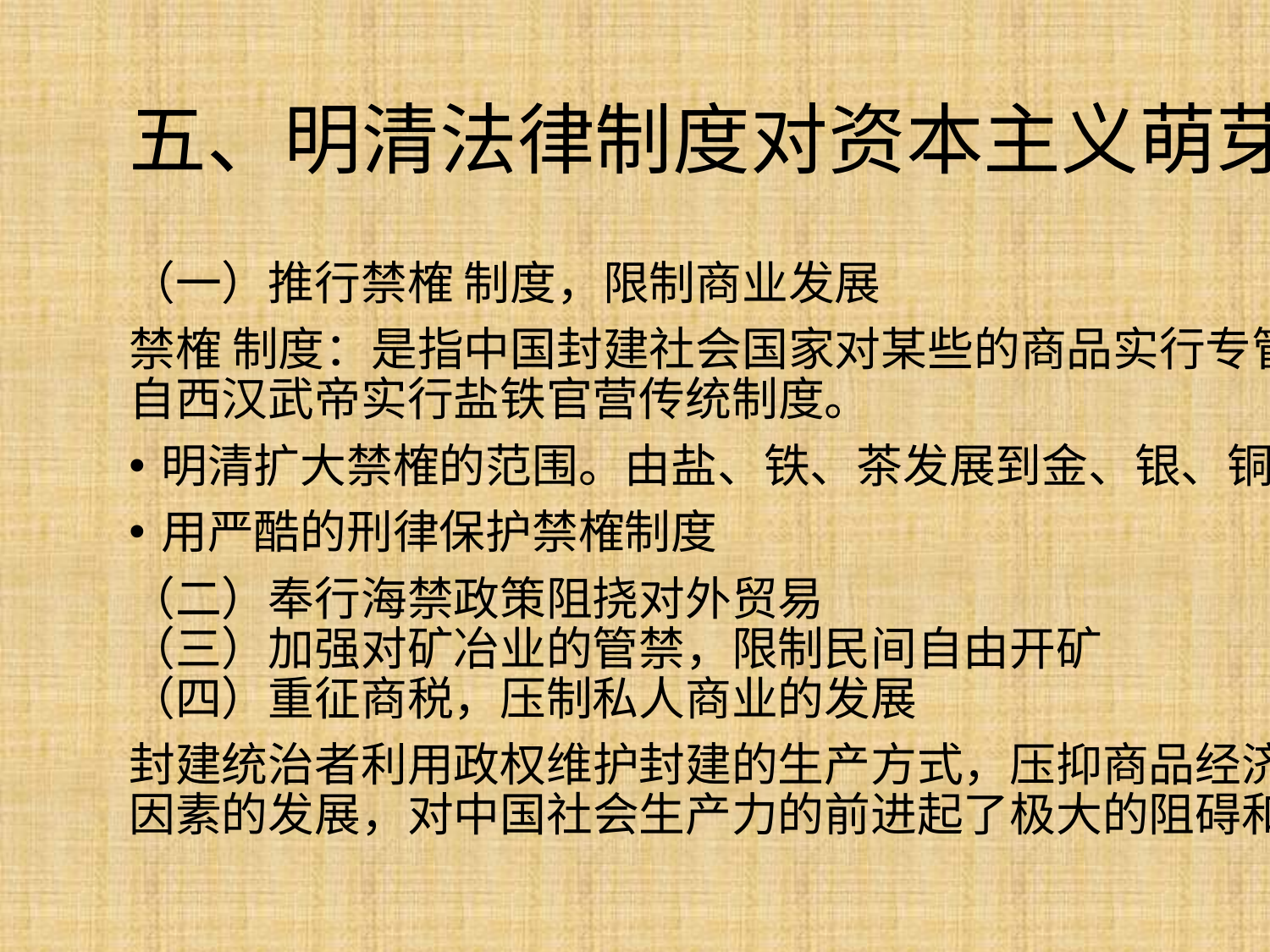

# 五、明清法律制度对资本主义萌芽的限制
（一）推行禁榷 制度，限制商业发展
禁榷 制度：是指中国封建社会国家对某些的商品实行专管的制度。始自西汉武帝实行盐铁官营传统制度。
明清扩大禁榷的范围。由盐、铁、茶发展到金、银、铜、锡等。
用严酷的刑律保护禁榷制度
（二）奉行海禁政策阻挠对外贸易
（三）加强对矿冶业的管禁，限制民间自由开矿
（四）重征商税，压制私人商业的发展
封建统治者利用政权维护封建的生产方式，压抑商品经济和资本主义因素的发展，对中国社会生产力的前进起了极大的阻碍和破坏作用。